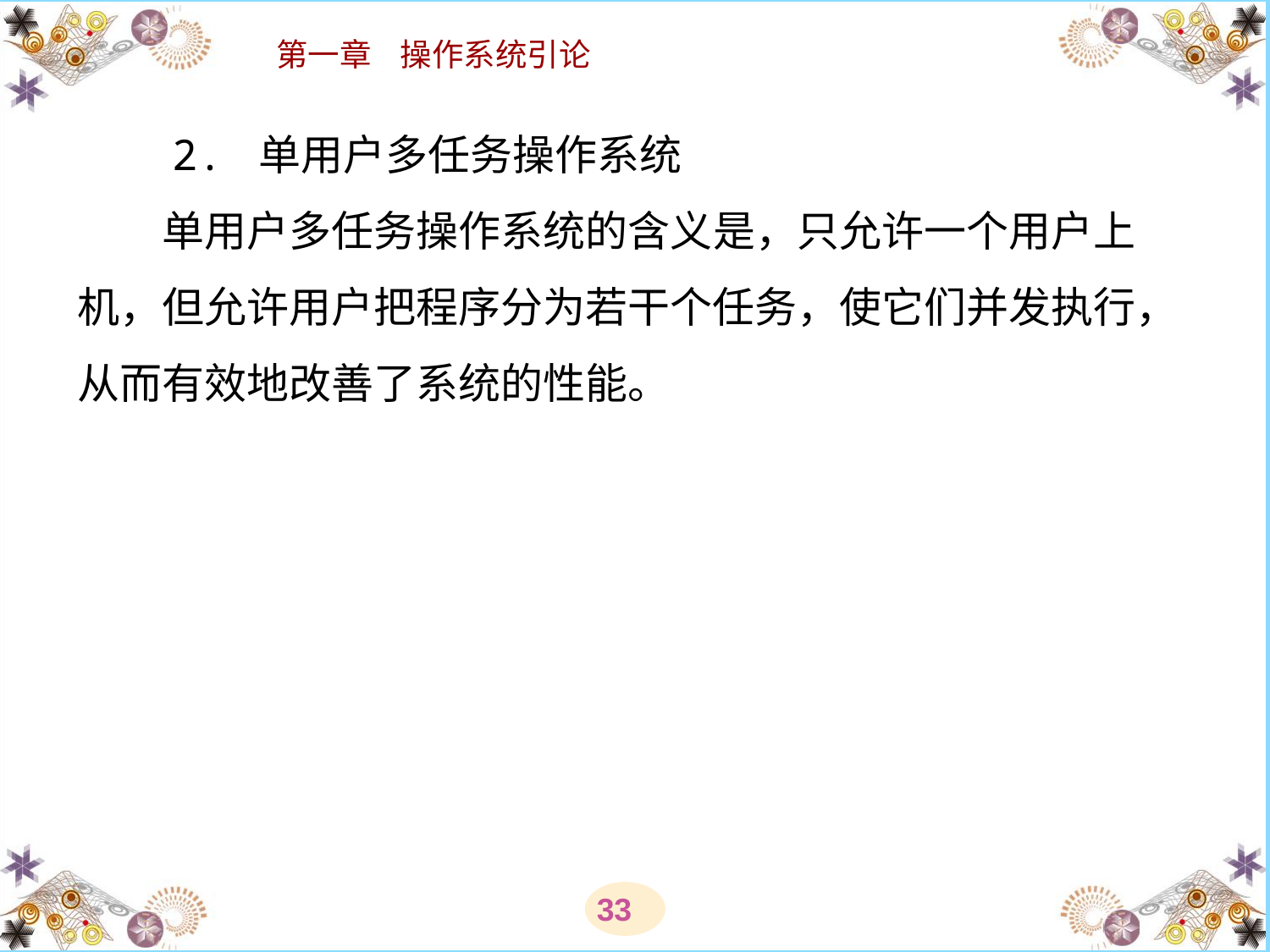

# 2. 单用户多任务操作系统 　　单用户多任务操作系统的含义是，只允许一个用户上机，但允许用户把程序分为若干个任务，使它们并发执行，从而有效地改善了系统的性能。